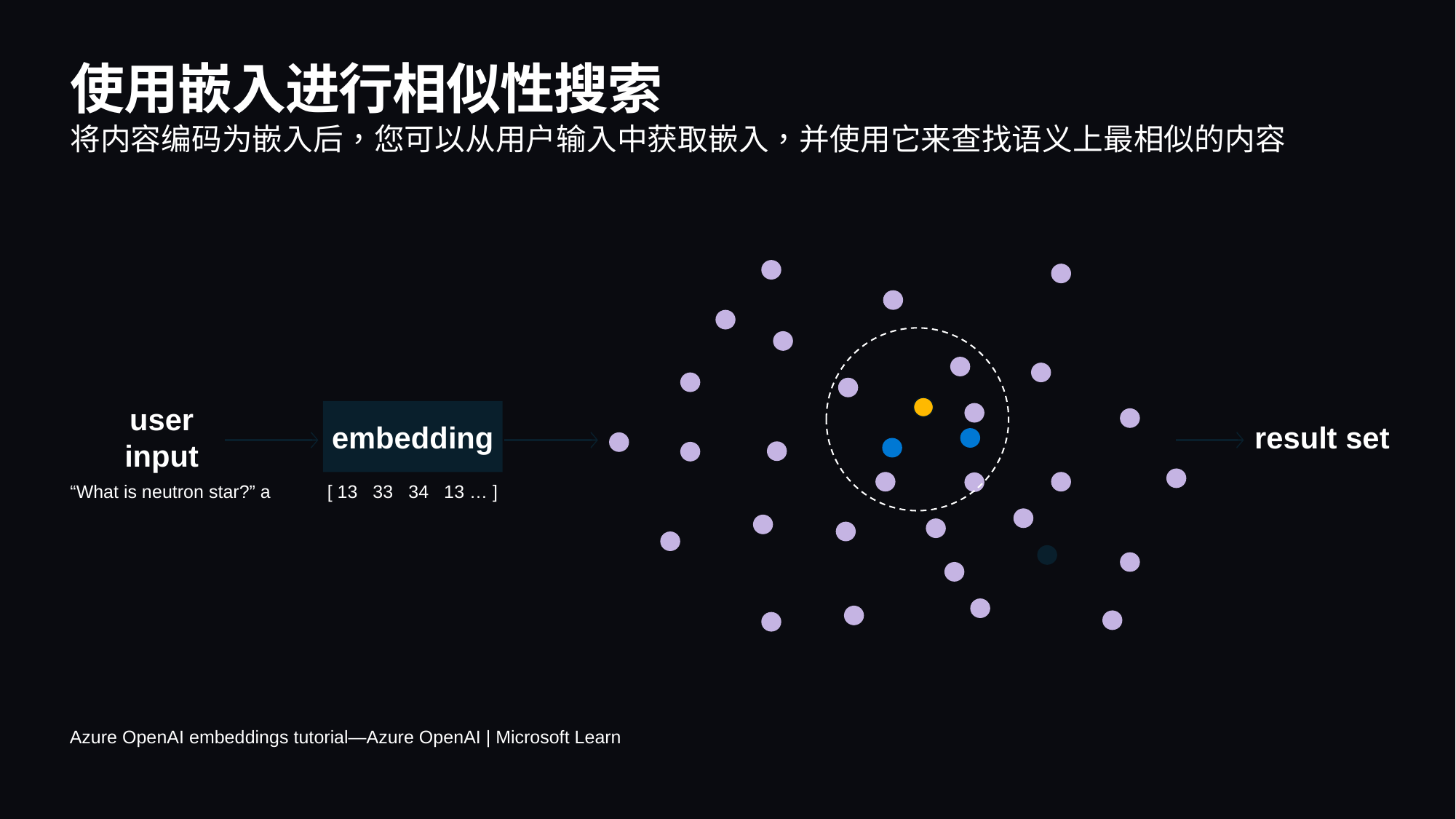

# 使用嵌入进行相似性搜索 将内容编码为嵌入后，您可以从用户输入中获取嵌入，并使用它来查找语义上最相似的内容

user input
embedding
result set

“What is neutron star?” a
[ 13   33   34   13 … ]

Azure OpenAI embeddings tutorial—Azure OpenAI | Microsoft Learn